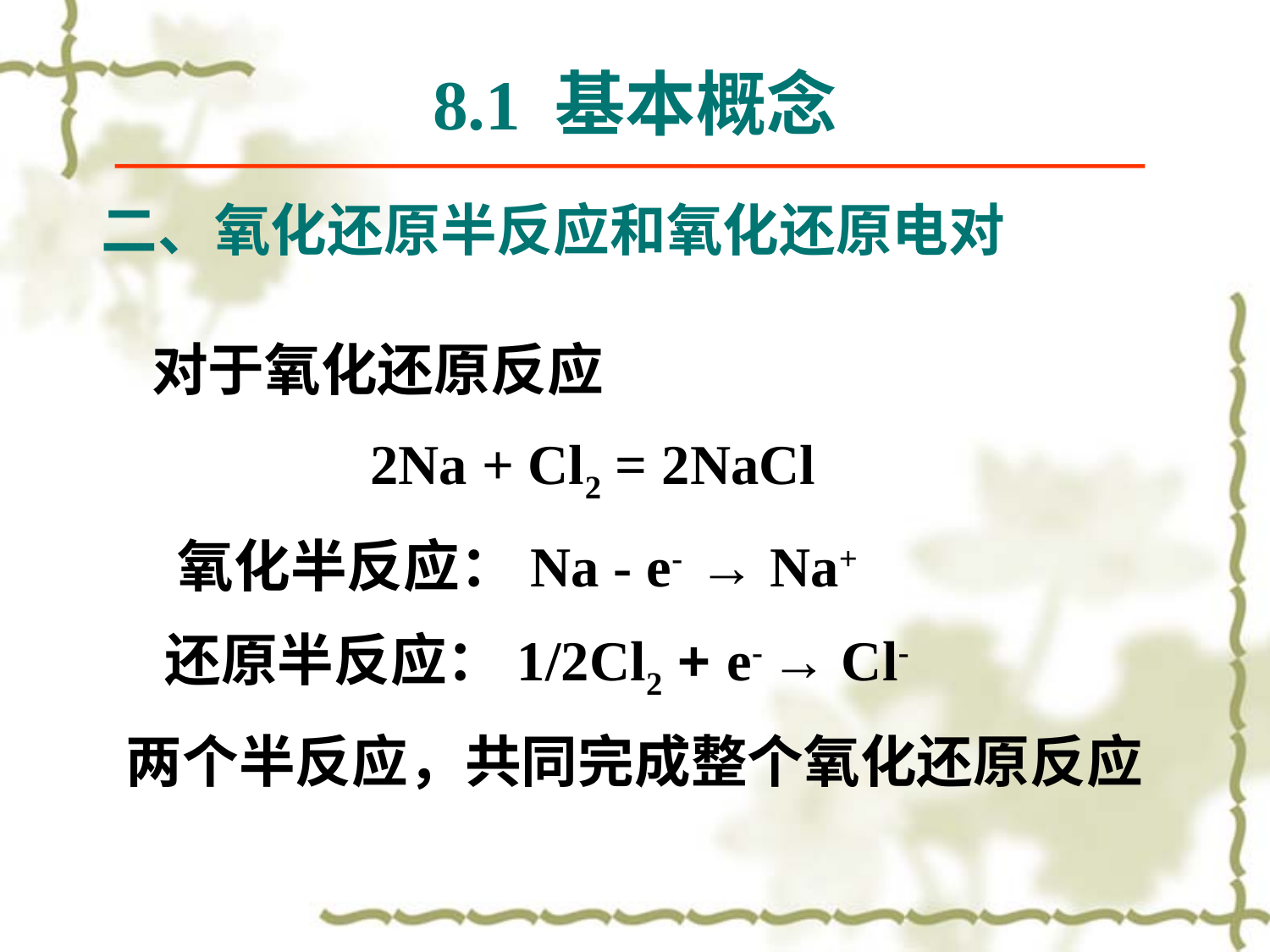

8.1 基本概念

# 二、氧化还原半反应和氧化还原电对
    对于氧化还原反应
2Na + Cl2 = 2NaCl
      氧化半反应：Na - e-  → Na+
     还原半反应：1/2Cl2 + e- → Cl-
  两个半反应，共同完成整个氧化还原反应